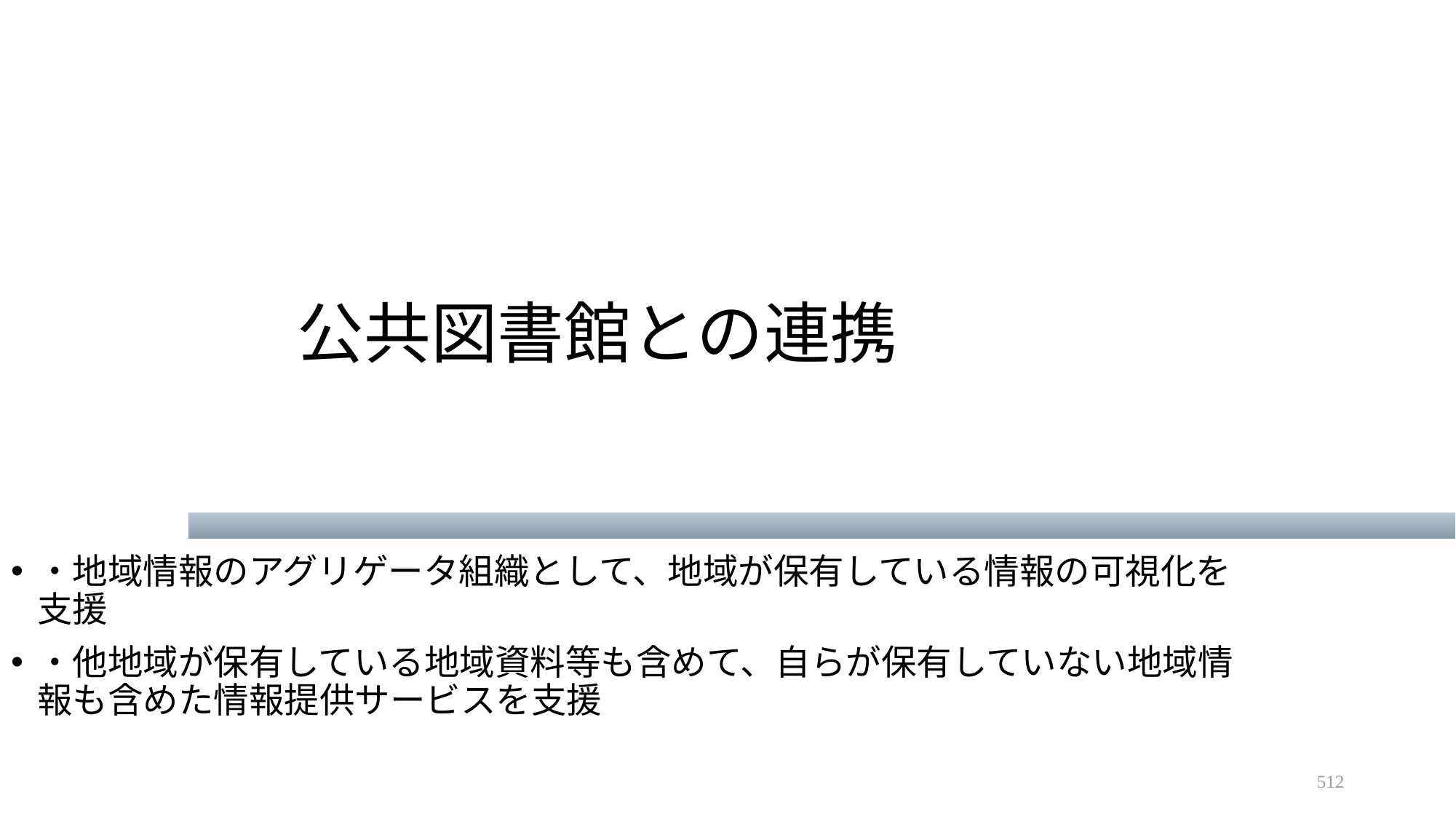

# 公共図書館との連携
・地域情報のアグリゲータ組織として、地域が保有している情報の可視化を支援
・他地域が保有している地域資料等も含めて、自らが保有していない地域情報も含めた情報提供サービスを支援

512